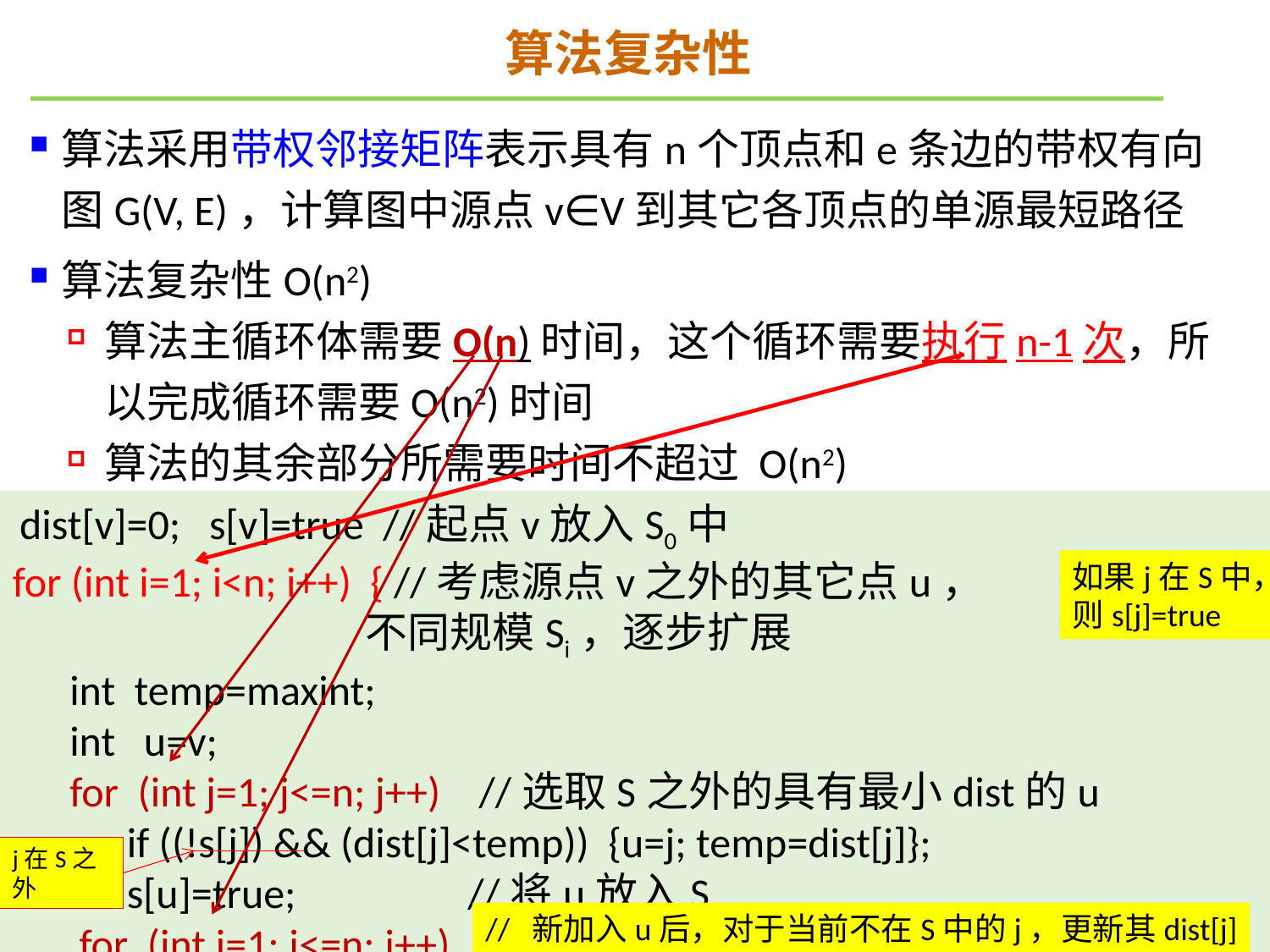

# 算法复杂性
算法采用带权邻接矩阵表示具有n个顶点和e条边的带权有向图G(V, E)，计算图中源点v∈V到其它各顶点的单源最短路径
算法复杂性O(n2)
算法主循环体需要O(n)时间，这个循环需要执行n-1次，所以完成循环需要O(n2)时间
算法的其余部分所需要时间不超过 O(n2)
 dist[v]=0;   s[v]=true  //起点v放入S0中
for (int i=1; i<n; i++)  { //考虑源点v之外的其它点u，
                                    不同规模Si，逐步扩展
      int  temp=maxint;
      int   u=v;
      for  (int j=1; j<=n; j++)    //选取S之外的具有最小dist的u
            if ((!s[j]) && (dist[j]<temp))  {u=j; temp=dist[j]};
            s[u]=true;                  //将u放入S
       for  (int j=1; j<=n; j++)

            if  ((!s[j]&&(c[u][j]<maxint)  {
             …..
}
如果j在S中，则s[j]=true

j在S之外

//  新加入u后，对于当前不在S中的j，更新其dist[j]
2021/11/27
77